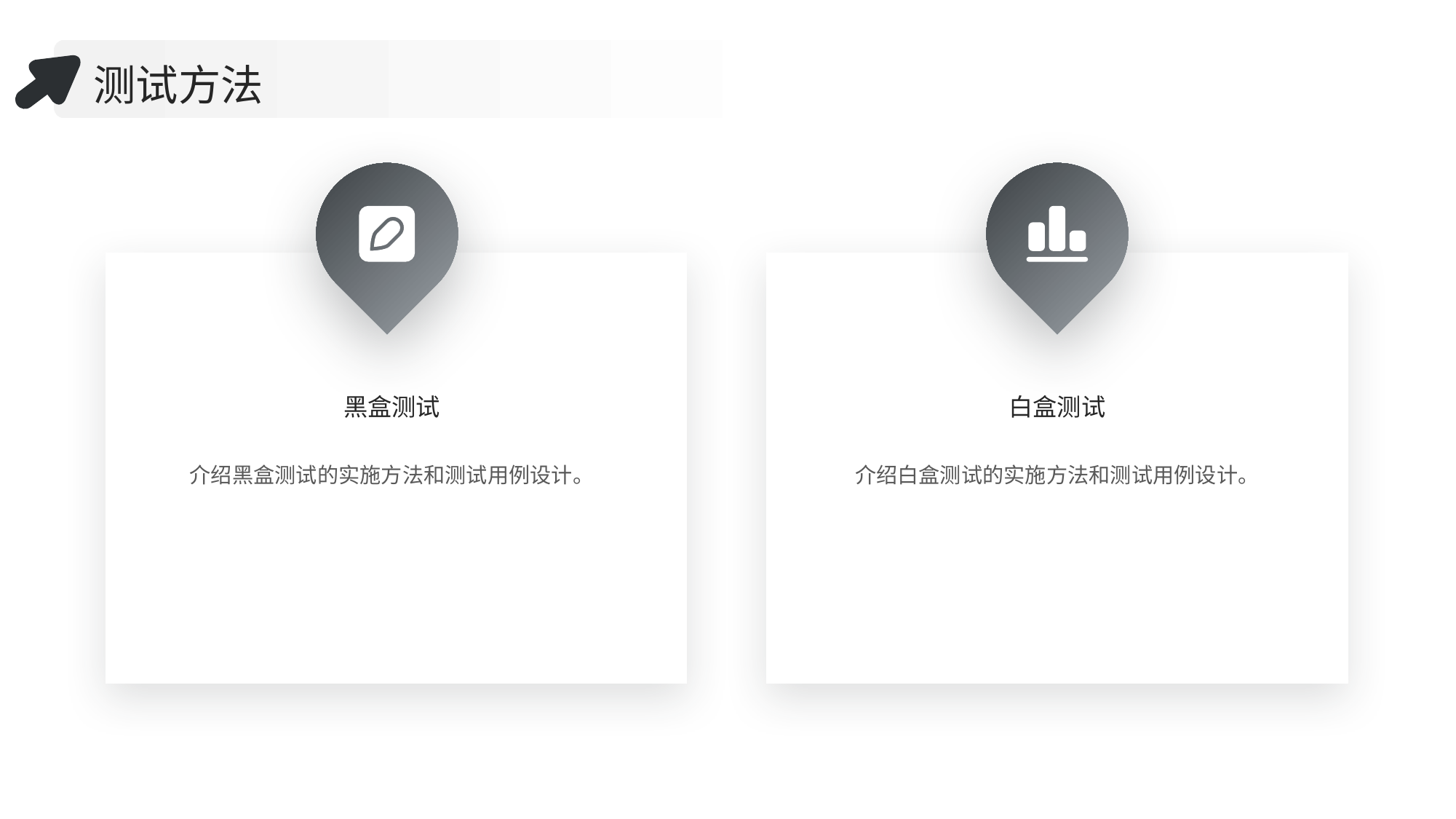

测试方法

黑盒测试
白盒测试
介绍黑盒测试的实施方法和测试用例设计。
介绍白盒测试的实施方法和测试用例设计。